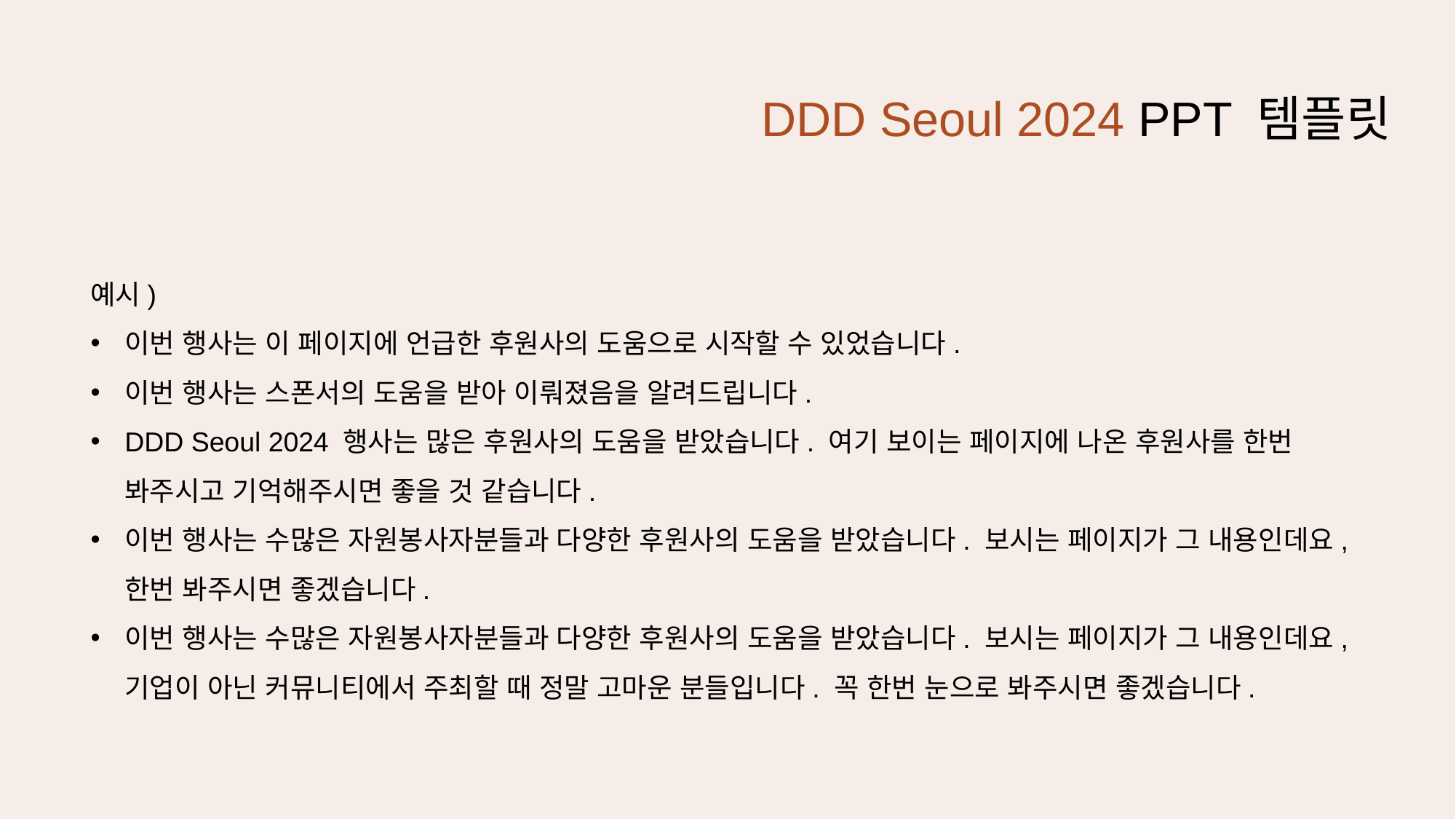

DDD Seoul 2024 PPT 템플릿
예시)
이번 행사는 이 페이지에 언급한 후원사의 도움으로 시작할 수 있었습니다.
이번 행사는 스폰서의 도움을 받아 이뤄졌음을 알려드립니다.
DDD Seoul 2024 행사는 많은 후원사의 도움을 받았습니다. 여기 보이는 페이지에 나온 후원사를 한번 봐주시고 기억해주시면 좋을 것 같습니다.
이번 행사는 수많은 자원봉사자분들과 다양한 후원사의 도움을 받았습니다. 보시는 페이지가 그 내용인데요, 한번 봐주시면 좋겠습니다.
이번 행사는 수많은 자원봉사자분들과 다양한 후원사의 도움을 받았습니다. 보시는 페이지가 그 내용인데요, 기업이 아닌 커뮤니티에서 주최할 때 정말 고마운 분들입니다. 꼭 한번 눈으로 봐주시면 좋겠습니다.